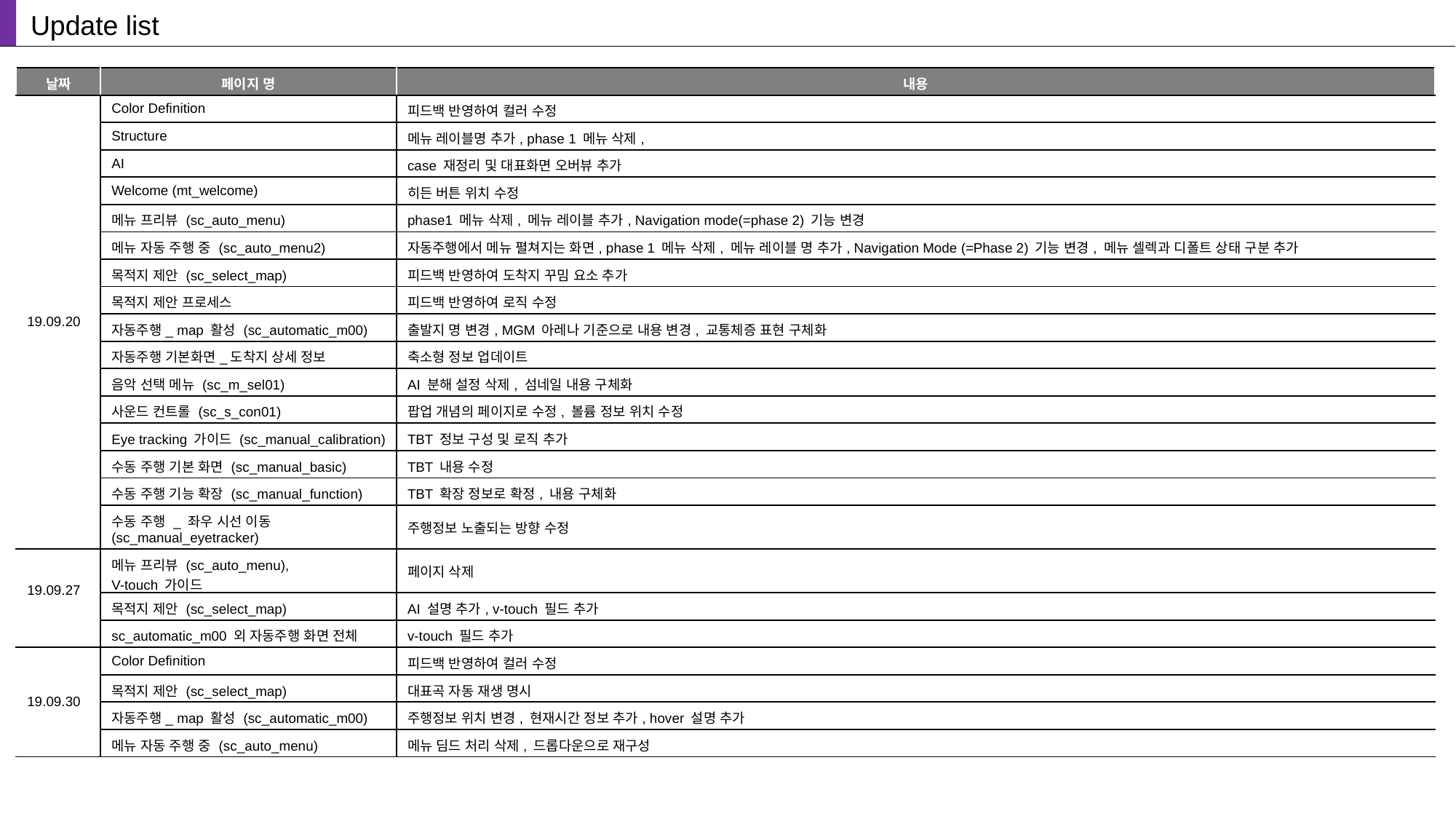

Update list
| 날짜 | 페이지 명 | 내용 |
| --- | --- | --- |
| 19.09.20 | Color Definition | 피드백 반영하여 컬러 수정 |
|  | Structure | 메뉴 레이블명 추가, phase 1 메뉴 삭제, |
|  | AI | case 재정리 및 대표화면 오버뷰 추가 |
|  | Welcome (mt\_welcome) | 히든 버튼 위치 수정 |
|  | 메뉴 프리뷰 (sc\_auto\_menu) | phase1 메뉴 삭제, 메뉴 레이블 추가, Navigation mode(=phase 2) 기능 변경 |
|  | 메뉴 자동 주행 중 (sc\_auto\_menu2) | 자동주행에서 메뉴 펼쳐지는 화면, phase 1 메뉴 삭제, 메뉴 레이블 명 추가, Navigation Mode (=Phase 2) 기능 변경, 메뉴 셀렉과 디폴트 상태 구분 추가 |
|  | 목적지 제안 (sc\_select\_map) | 피드백 반영하여 도착지 꾸밈 요소 추가 |
|  | 목적지 제안 프로세스 | 피드백 반영하여 로직 수정 |
|  | 자동주행\_ map 활성 (sc\_automatic\_m00) | 출발지 명 변경, MGM 아레나 기준으로 내용 변경, 교통체증 표현 구체화 |
|  | 자동주행 기본화면\_도착지 상세 정보 | 축소형 정보 업데이트 |
|  | 음악 선택 메뉴 (sc\_m\_sel01) | AI 분해 설정 삭제, 섬네일 내용 구체화 |
|  | 사운드 컨트롤 (sc\_s\_con01) | 팝업 개념의 페이지로 수정, 볼륨 정보 위치 수정 |
|  | Eye tracking 가이드 (sc\_manual\_calibration) | TBT 정보 구성 및 로직 추가 |
|  | 수동 주행 기본 화면 (sc\_manual\_basic) | TBT 내용 수정 |
|  | 수동 주행 기능 확장 (sc\_manual\_function) | TBT 확장 정보로 확정, 내용 구체화 |
|  | 수동 주행 \_ 좌우 시선 이동 (sc\_manual\_eyetracker) | 주행정보 노출되는 방향 수정 |
| 19.09.27 | 메뉴 프리뷰 (sc\_auto\_menu), V-touch 가이드 | 페이지 삭제 |
|  | 목적지 제안 (sc\_select\_map) | AI 설명 추가, v-touch 필드 추가 |
|  | sc\_automatic\_m00 외 자동주행 화면 전체 | v-touch 필드 추가 |
| 19.09.30 | Color Definition | 피드백 반영하여 컬러 수정 |
|  | 목적지 제안 (sc\_select\_map) | 대표곡 자동 재생 명시 |
|  | 자동주행\_ map 활성 (sc\_automatic\_m00) | 주행정보 위치 변경, 현재시간 정보 추가, hover 설명 추가 |
|  | 메뉴 자동 주행 중 (sc\_auto\_menu) | 메뉴 딤드 처리 삭제, 드롭다운으로 재구성 |